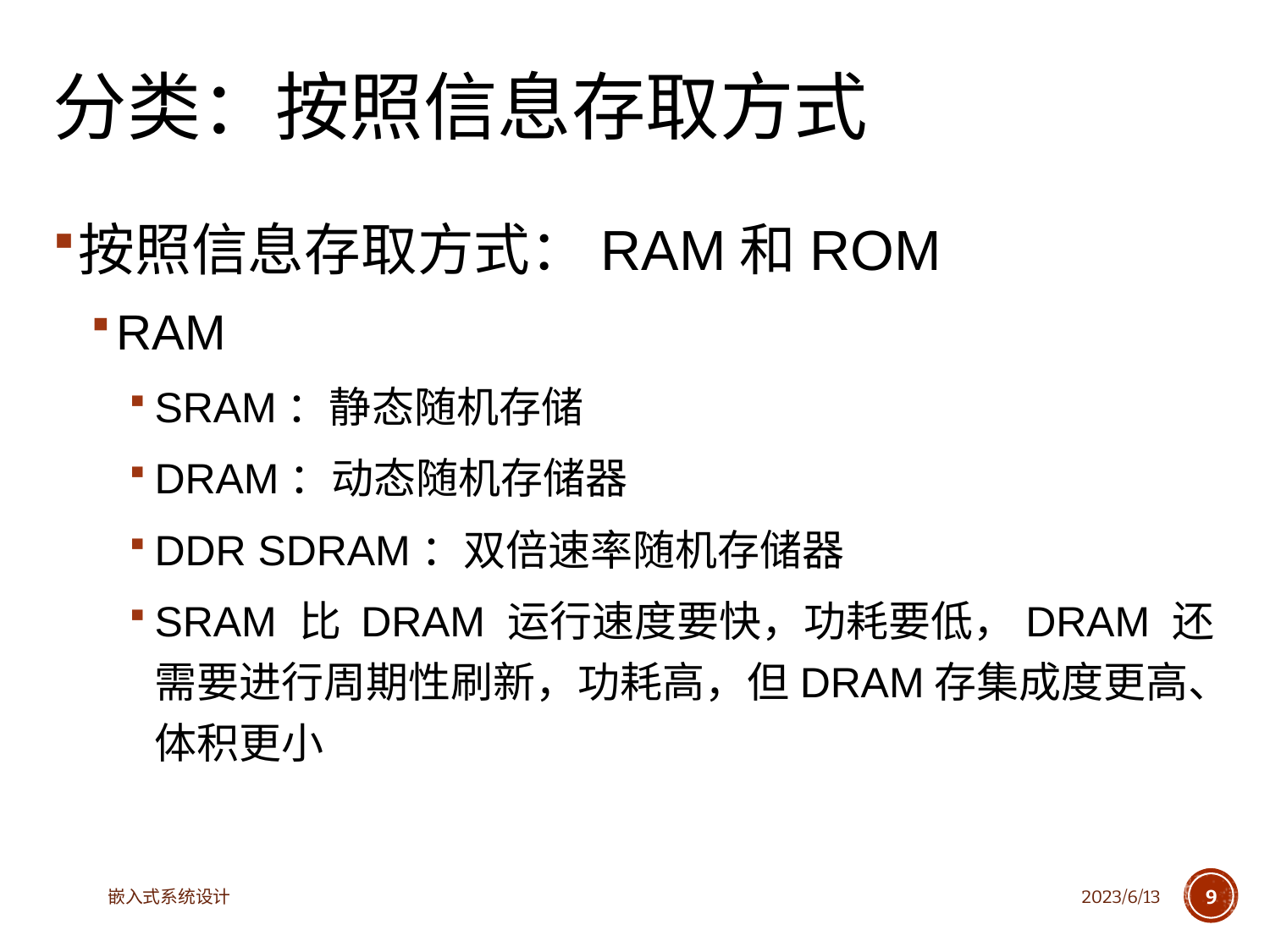

# 分类：按照信息存取方式
按照信息存取方式：RAM和ROM
RAM
SRAM：静态随机存储
DRAM：动态随机存储器
DDR SDRAM：双倍速率随机存储器
SRAM 比 DRAM 运行速度要快，功耗要低，DRAM 还需要进行周期性刷新，功耗高，但DRAM存集成度更高、体积更小

嵌入式系统设计
2023/6/13
9